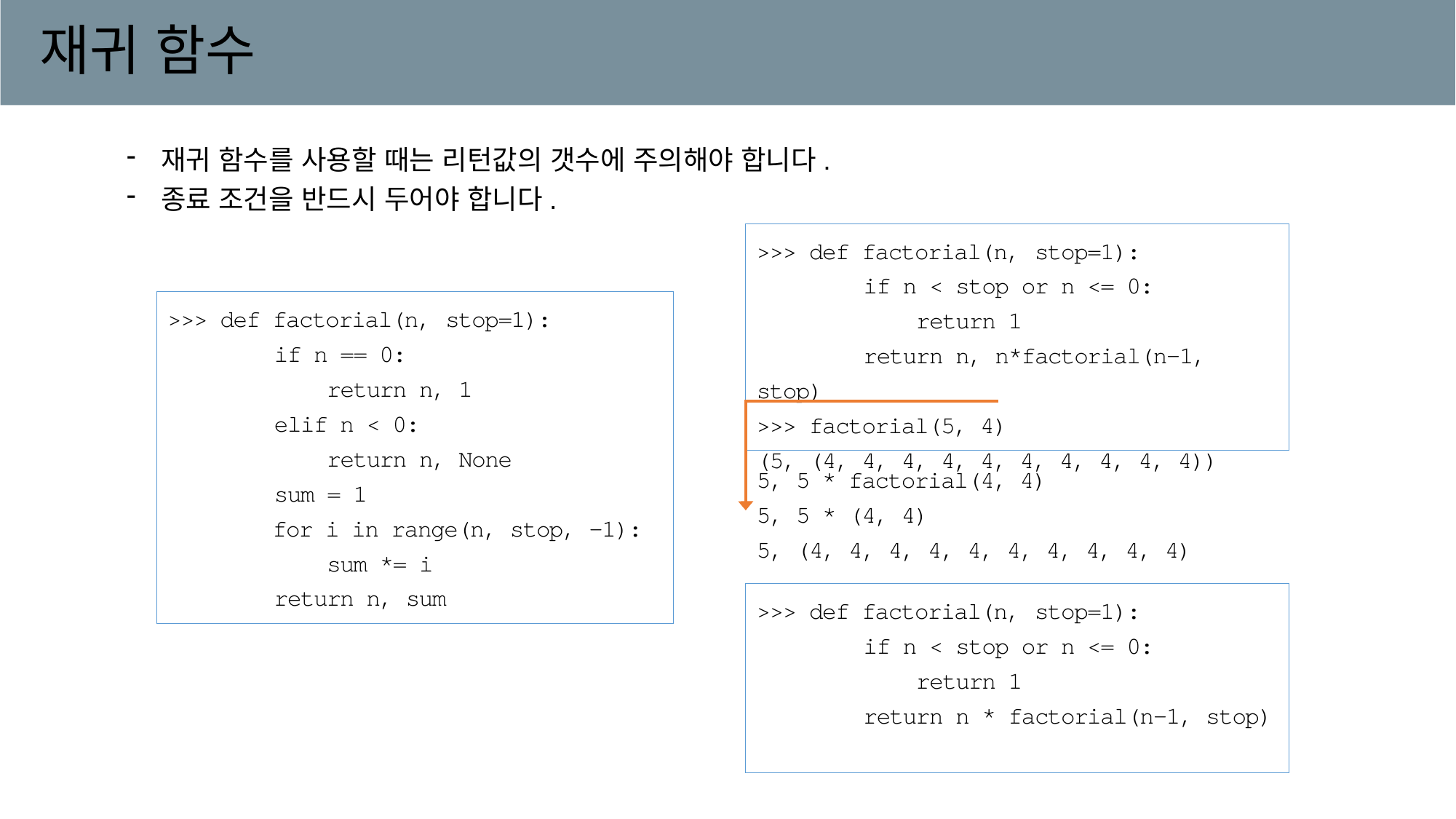

# 재귀 함수
재귀 함수를 사용할 때는 리턴값의 갯수에 주의해야 합니다.
종료 조건을 반드시 두어야 합니다.
>>> def factorial(n, stop=1):
        if n < stop or n <= 0:
            return 1
        return n, n*factorial(n-1, stop)
>>> factorial(5, 4)
(5, (4, 4, 4, 4, 4, 4, 4, 4, 4, 4))
>>> def factorial(n, stop=1):
        if n == 0:
            return n, 1
        elif n < 0:
            return n, None
        sum = 1
        for i in range(n, stop, -1):
            sum *= i
        return n, sum
5, 5 * factorial(4, 4)
5, 5 * (4, 4)
5, (4, 4, 4, 4, 4, 4, 4, 4, 4, 4)
>>> def factorial(n, stop=1):
        if n < stop or n <= 0:
            return 1
        return n * factorial(n-1, stop)